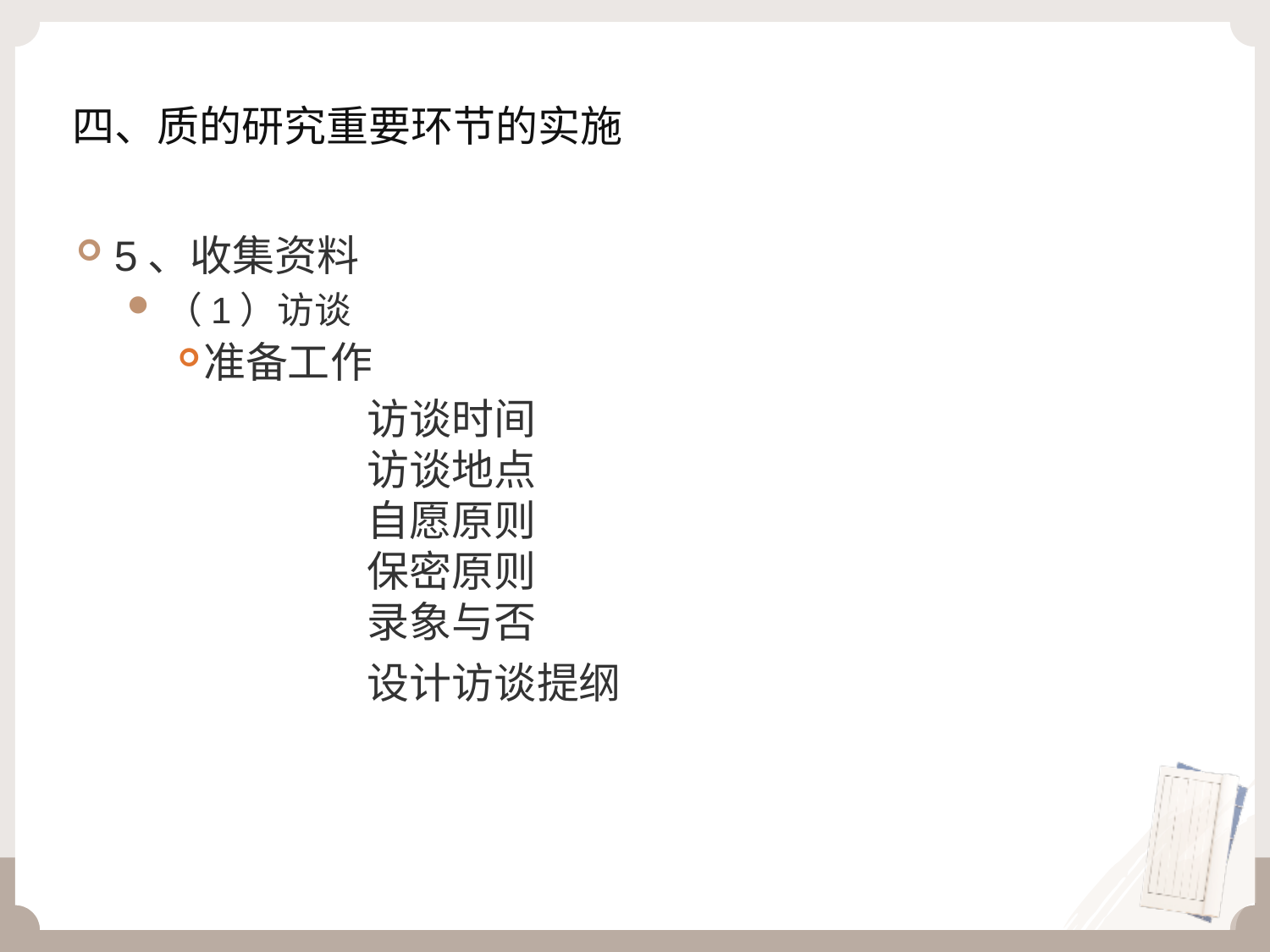

# 四、质的研究重要环节的实施
5、收集资料
（1）访谈
准备工作

访谈时间
访谈地点
自愿原则
保密原则
录象与否
设计访谈提纲